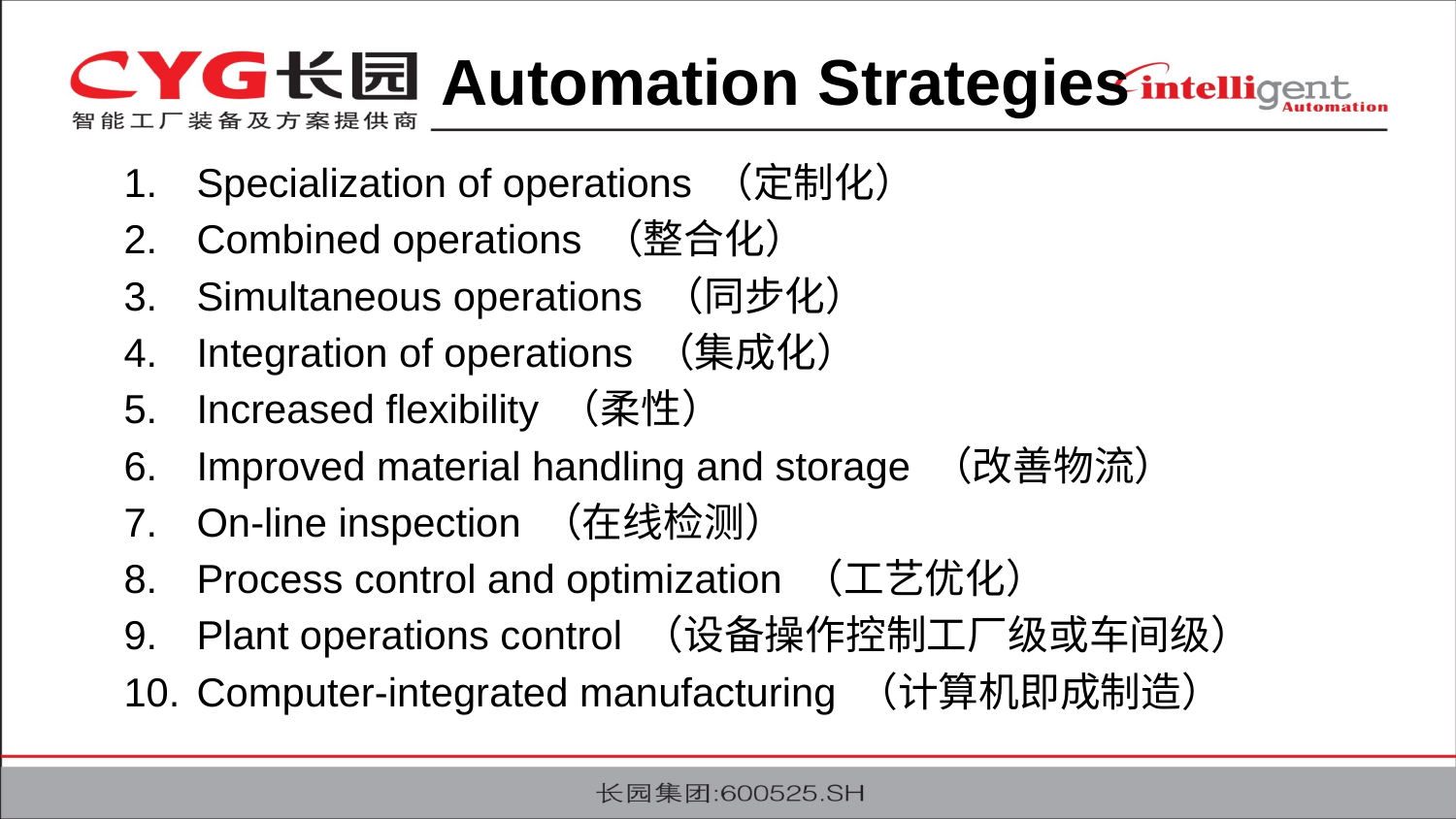

Automation Strategies
Specialization of operations （定制化）
Combined operations （整合化）
Simultaneous operations （同步化）
Integration of operations （集成化）
Increased flexibility （柔性）
Improved material handling and storage （改善物流）
On-line inspection （在线检测）
Process control and optimization （工艺优化）
Plant operations control （设备操作控制工厂级或车间级）
Computer-integrated manufacturing （计算机即成制造）